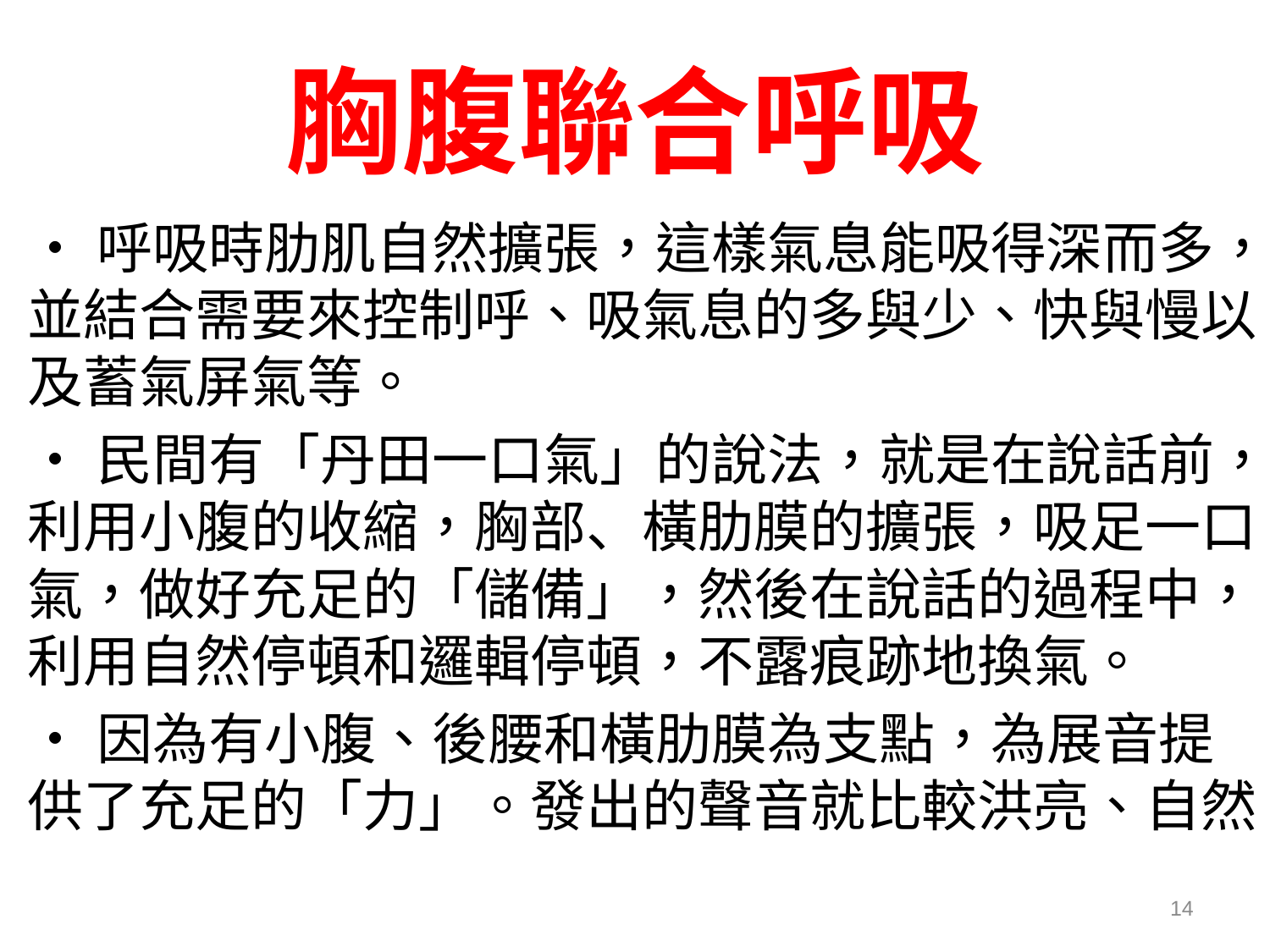

# 胸腹聯合呼吸
‧呼吸時肋肌自然擴張，這樣氣息能吸得深而多，並結合需要來控制呼、吸氣息的多與少、快與慢以及蓄氣屏氣等。
‧民間有「丹田一口氣」的說法，就是在說話前，利用小腹的收縮，胸部、橫肋膜的擴張，吸足一口氣，做好充足的「儲備」，然後在說話的過程中，利用自然停頓和邏輯停頓，不露痕跡地換氣。
‧因為有小腹、後腰和橫肋膜為支點，為展音提供了充足的「力」。發出的聲音就比較洪亮、自然。
14